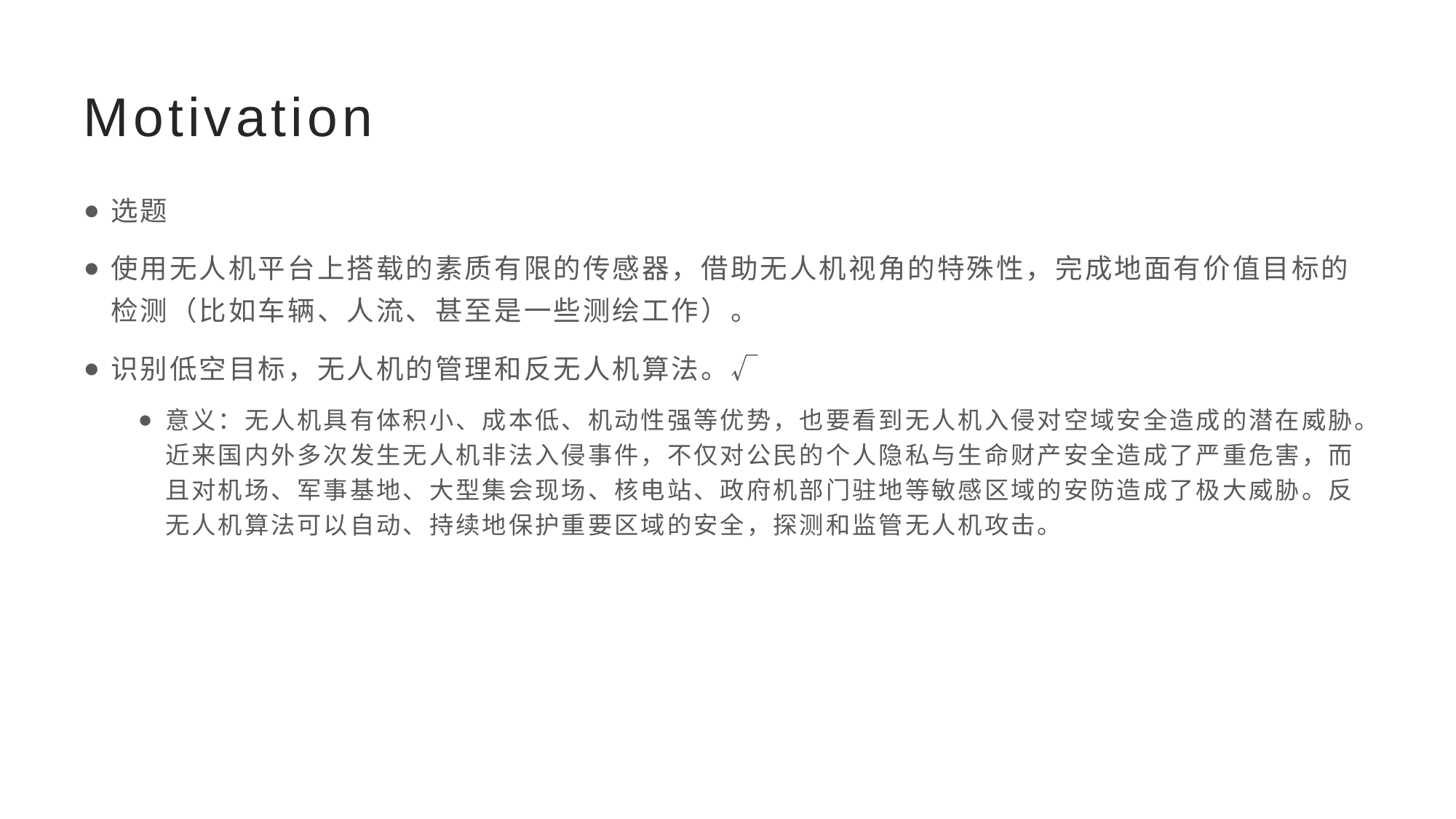

# Motivation
选题
使用无人机平台上搭载的素质有限的传感器，借助无人机视角的特殊性，完成地面有价值目标的检测（比如车辆、人流、甚至是一些测绘工作）。
识别低空目标，无人机的管理和反无人机算法。√
意义：无人机具有体积小、成本低、机动性强等优势，也要看到无人机入侵对空域安全造成的潜在威胁。近来国内外多次发生无人机非法入侵事件，不仅对公民的个人隐私与生命财产安全造成了严重危害，而且对机场、军事基地、大型集会现场、核电站、政府机部门驻地等敏感区域的安防造成了极大威胁。反无人机算法可以自动、持续地保护重要区域的安全，探测和监管无人机攻击。